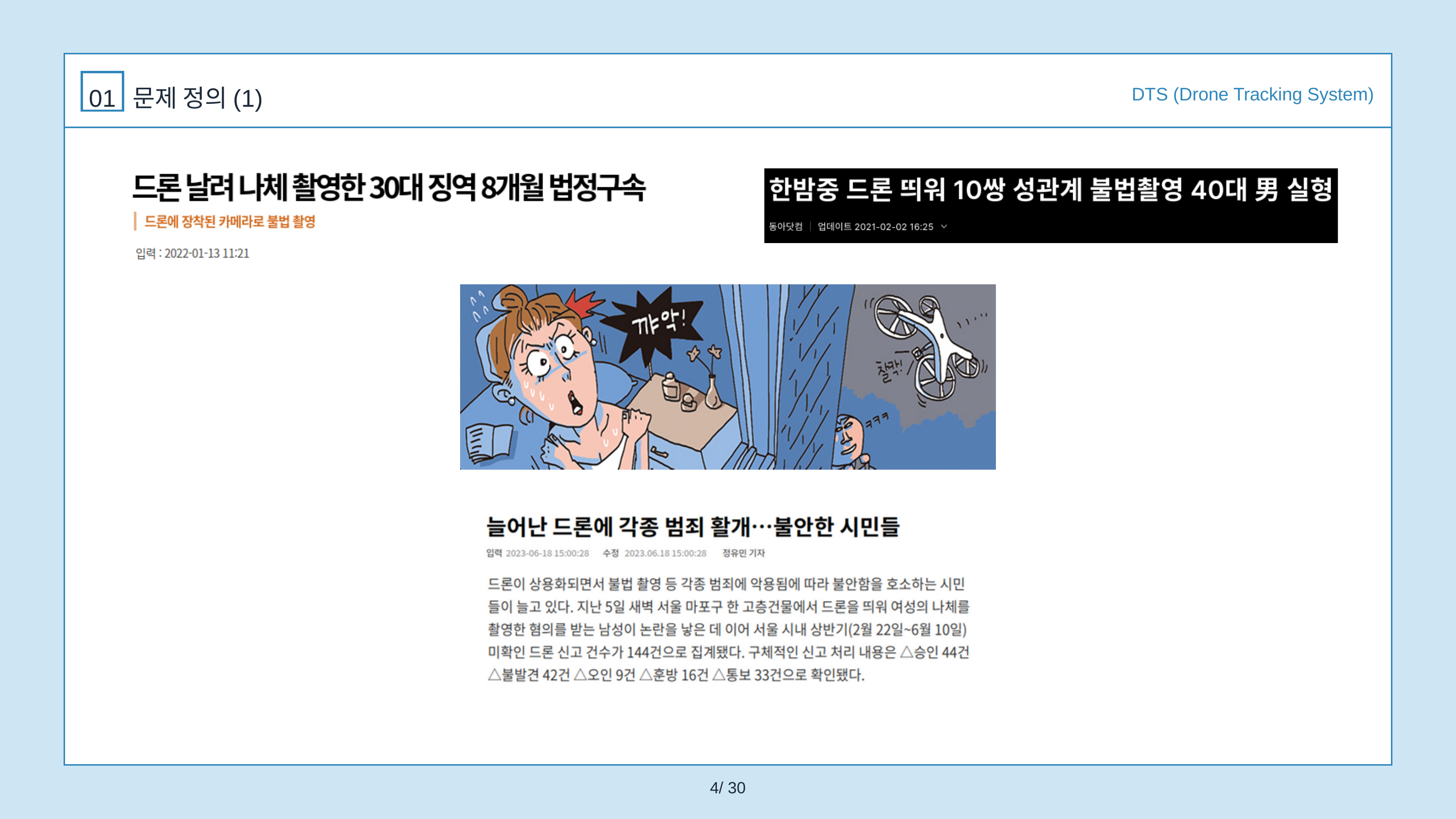

DTS (Drone Tracking System)
01
문제 정의(1)

4/ 30